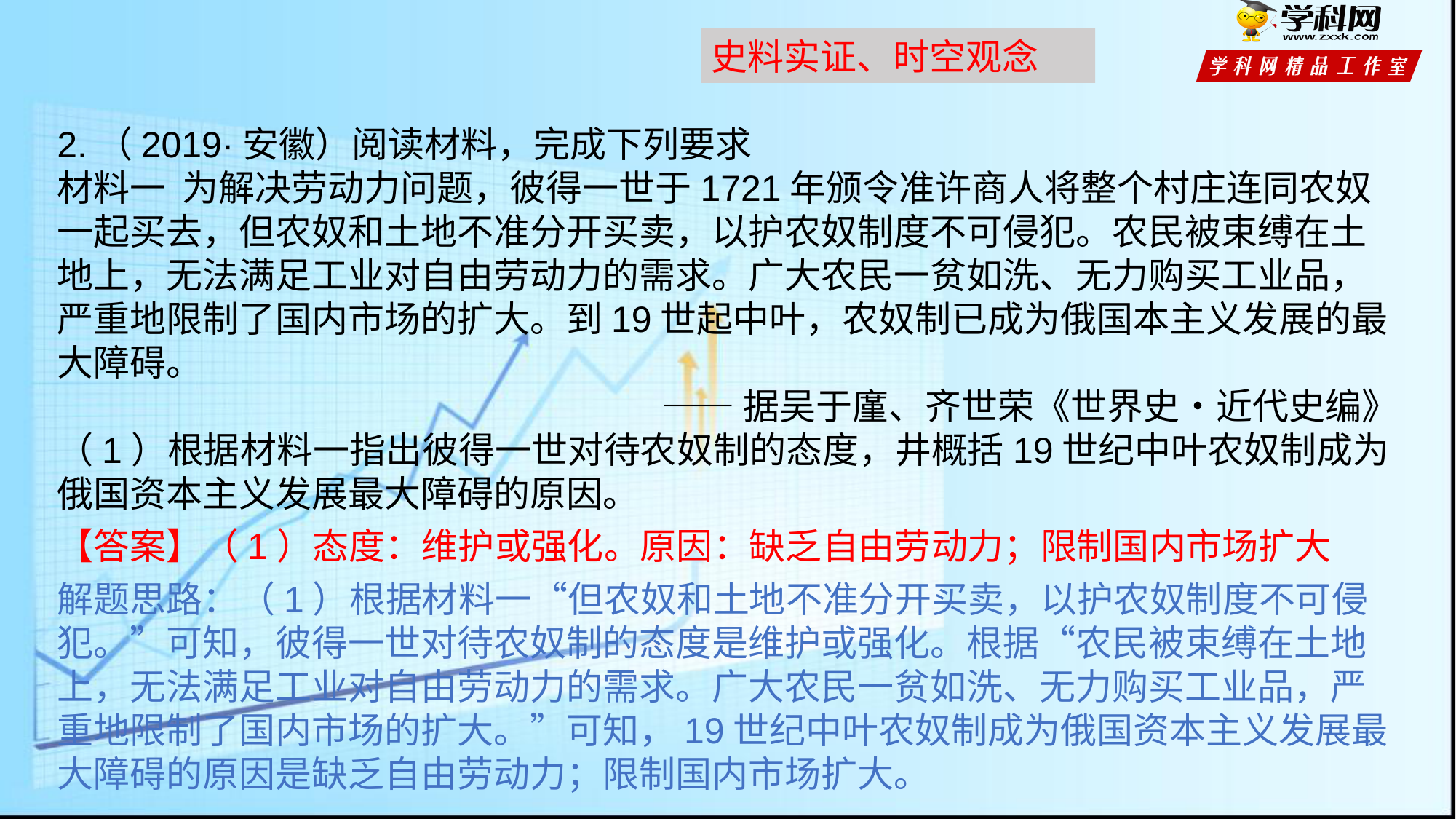

史料实证、时空观念
2.（2019·安徽）阅读材料，完成下列要求
材料一  为解决劳动力问题，彼得一世于1721年颁令准许商人将整个村庄连同农奴一起买去，但农奴和土地不准分开买卖，以护农奴制度不可侵犯。农民被束缚在土地上，无法满足工业对自由劳动力的需求。广大农民一贫如洗、无力购买工业品，严重地限制了国内市场的扩大。到19世起中叶，农奴制已成为俄国本主义发展的最大障碍。
——据吴于廑、齐世荣《世界史・近代史编》
（1）根据材料一指出彼得一世对待农奴制的态度，井概括19世纪中叶农奴制成为俄国资本主义发展最大障碍的原因。
【答案】（1）态度：维护或强化。原因：缺乏自由劳动力；限制国内市场扩大
解题思路：（1）根据材料一“但农奴和土地不准分开买卖，以护农奴制度不可侵犯。”可知，彼得一世对待农奴制的态度是维护或强化。根据“农民被束缚在土地上，无法满足工业对自由劳动力的需求。广大农民一贫如洗、无力购买工业品，严重地限制了国内市场的扩大。”可知，19世纪中叶农奴制成为俄国资本主义发展最大障碍的原因是缺乏自由劳动力；限制国内市场扩大。